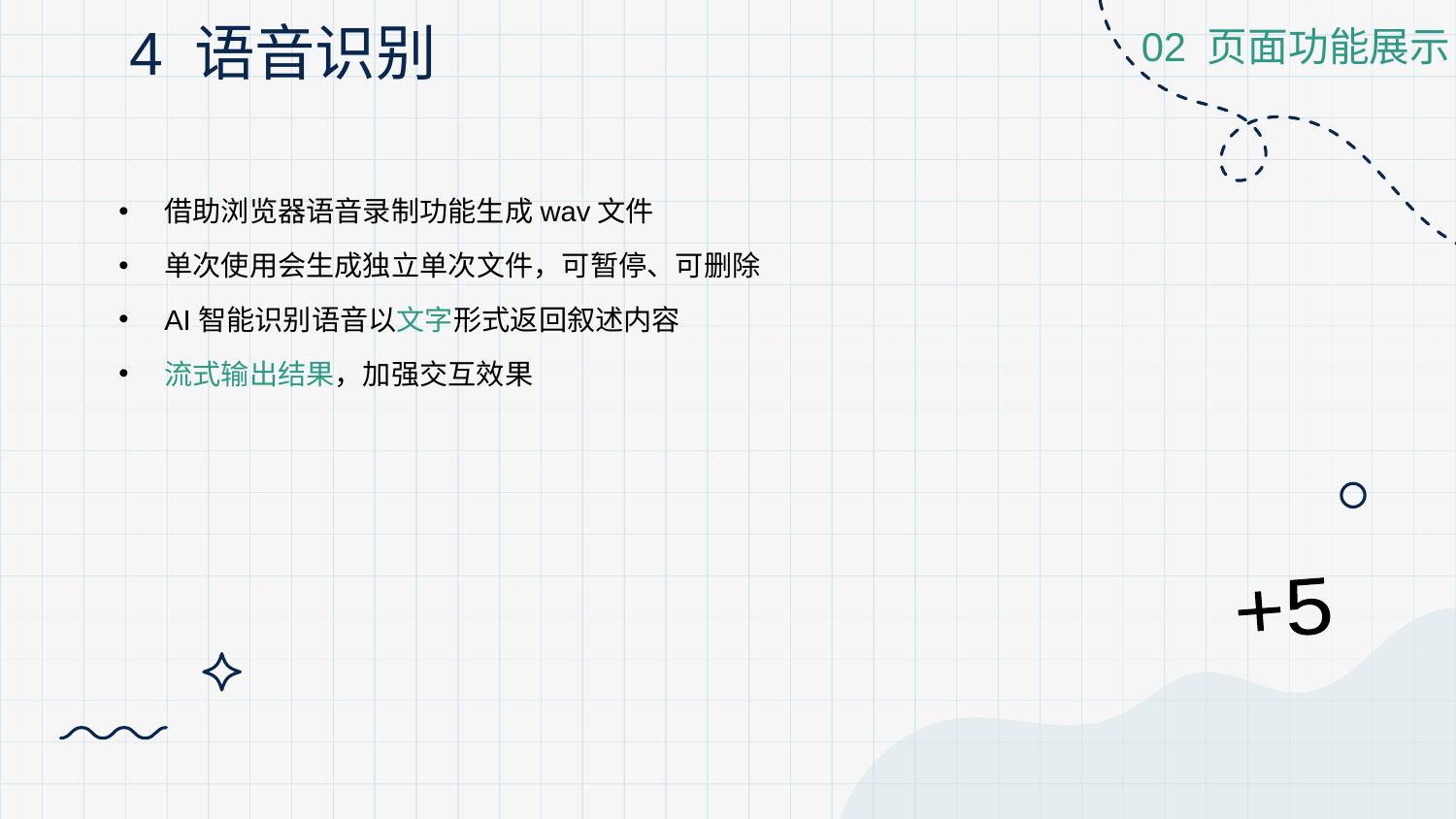

# 4 语音识别

02 页面功能展示
借助浏览器语音录制功能生成wav文件
单次使用会生成独立单次文件，可暂停、可删除
AI智能识别语音以文字形式返回叙述内容
流式输出结果，加强交互效果

+5